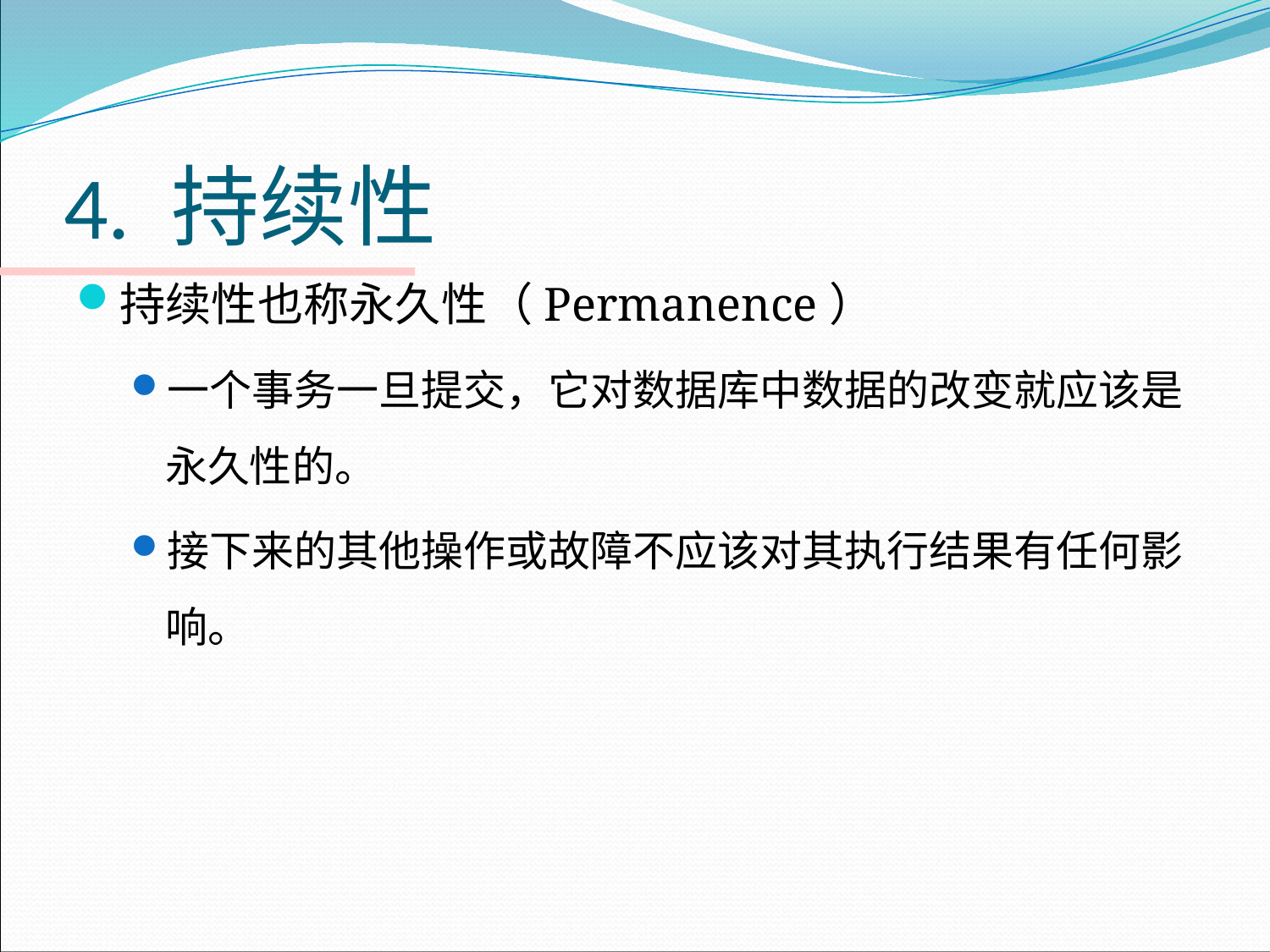

# 4. 持续性
持续性也称永久性（Permanence）
一个事务一旦提交，它对数据库中数据的改变就应该是永久性的。
接下来的其他操作或故障不应该对其执行结果有任何影响。

907